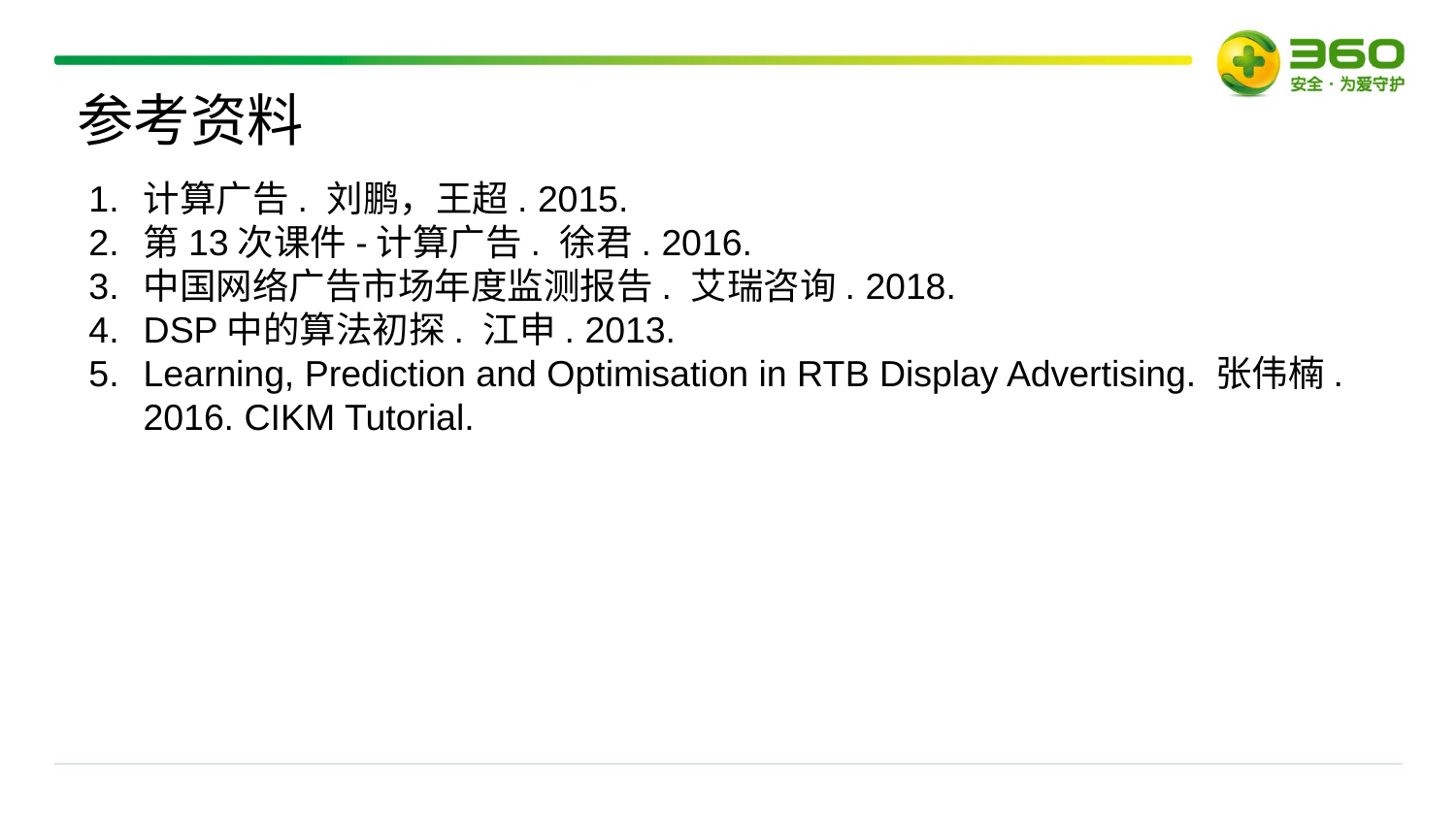

参考资料
计算广告. 刘鹏，王超. 2015.
第13次课件-计算广告. 徐君. 2016.
中国网络广告市场年度监测报告. 艾瑞咨询. 2018.
DSP中的算法初探. 江申. 2013.
Learning, Prediction and Optimisation in RTB Display Advertising. 张伟楠. 2016. CIKM Tutorial.